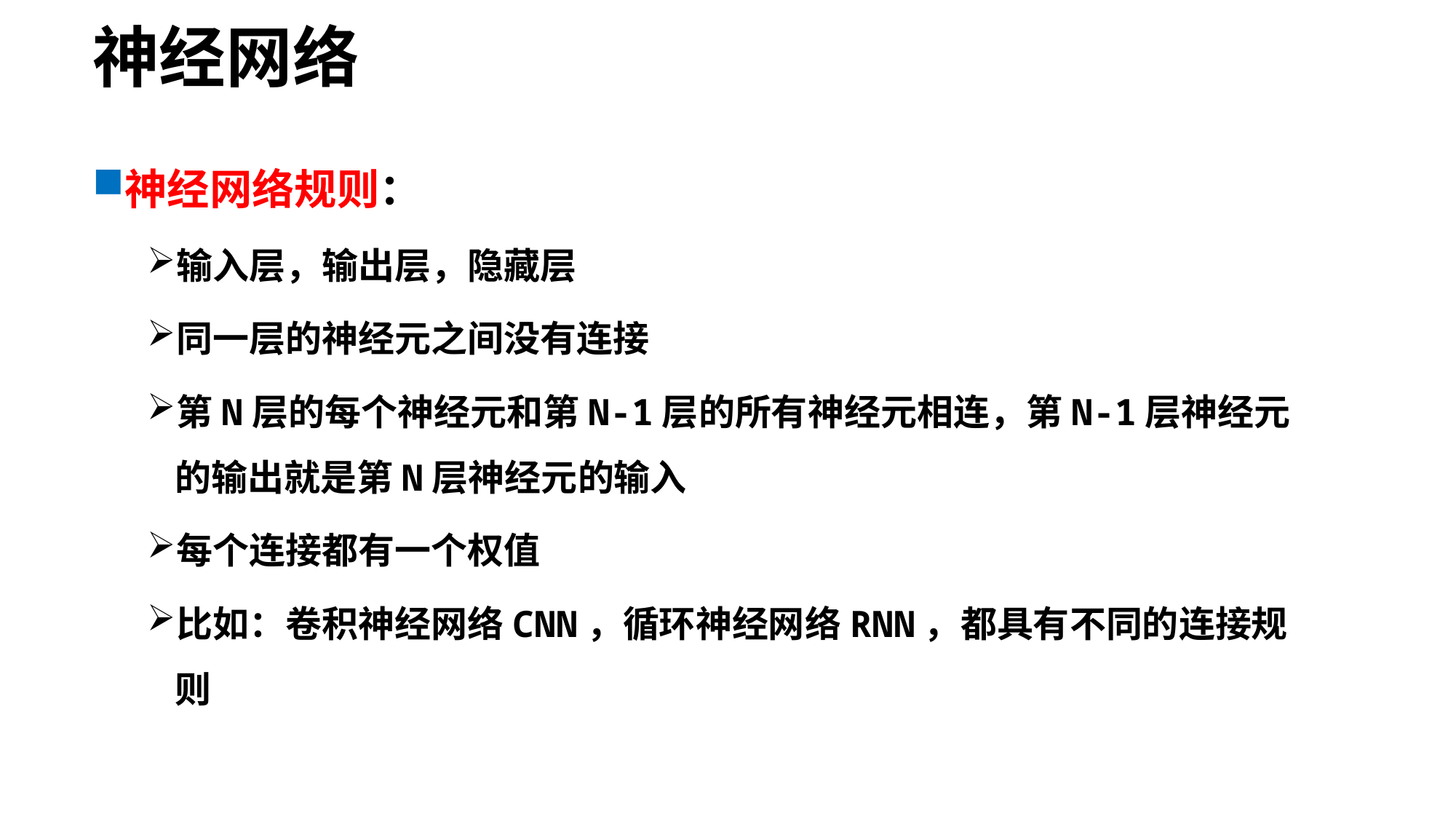

神经网络
神经网络规则：
输入层，输出层，隐藏层
同一层的神经元之间没有连接
第N层的每个神经元和第N-1层的所有神经元相连，第N-1层神经元的输出就是第N层神经元的输入
每个连接都有一个权值
比如：卷积神经网络CNN，循环神经网络RNN，都具有不同的连接规则